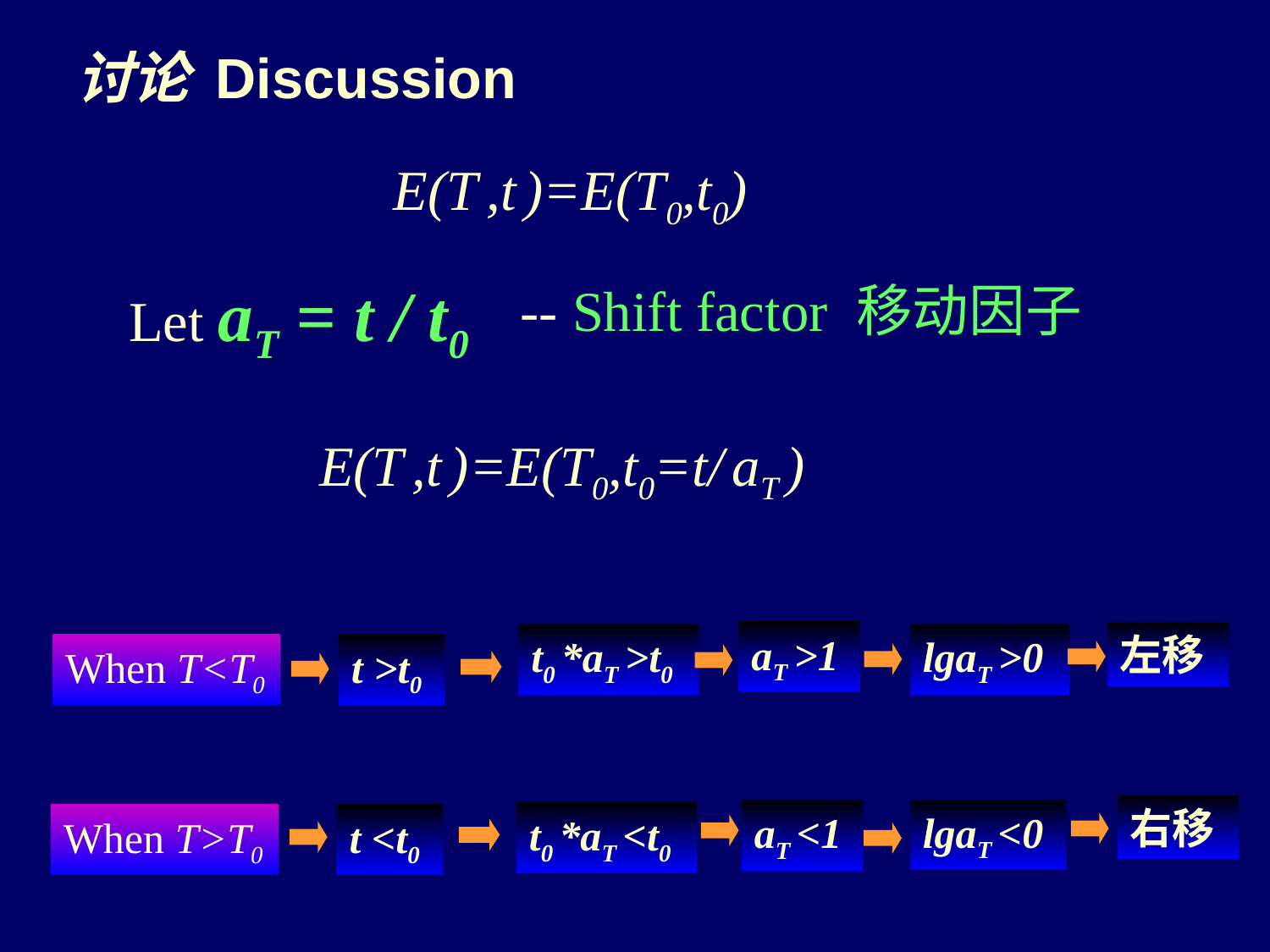

# 讨论 Discussion
E(T ,t )=E(T0,t0)
Let aT = t / t0
-- Shift factor 移动因子
E(T ,t )=E(T0,t0=t/ aT )
aT >1
左移
t0 *aT >t0
lgaT >0
When T<T0
t >t0

右移
lgaT <0
aT <1
t0 *aT <t0
When T>T0
t <t0